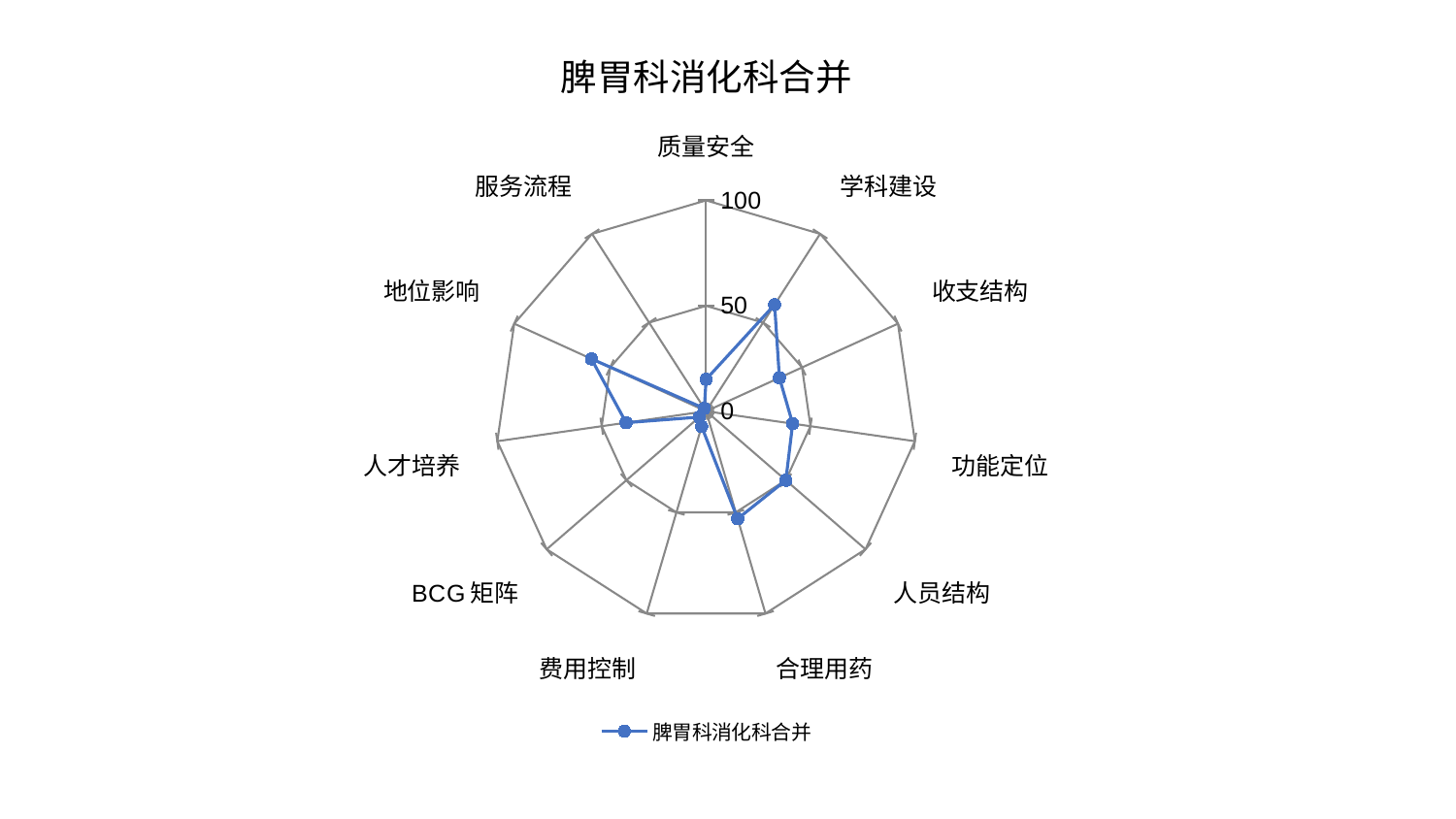

### Chart: 脾胃科消化科合并

| Category | 脾胃科消化科合并 |
|---|---|
| 质量安全 | 15.12968289496978 |
| 学科建设 | 60.1131496916867 |
| 收支结构 | 38.216675868496715 |
| 功能定位 | 41.45683933949457 |
| 人员结构 | 50.02236133181002 |
| 合理用药 | 53.147257799247534 |
| 费用控制 | 7.554010461475136 |
| BCG矩阵 | 4.269385122668163 |
| 人才培养 | 38.31743350402926 |
| 地位影响 | 59.79364982384747 |
| 服务流程 | 1.575395212950092 |
115